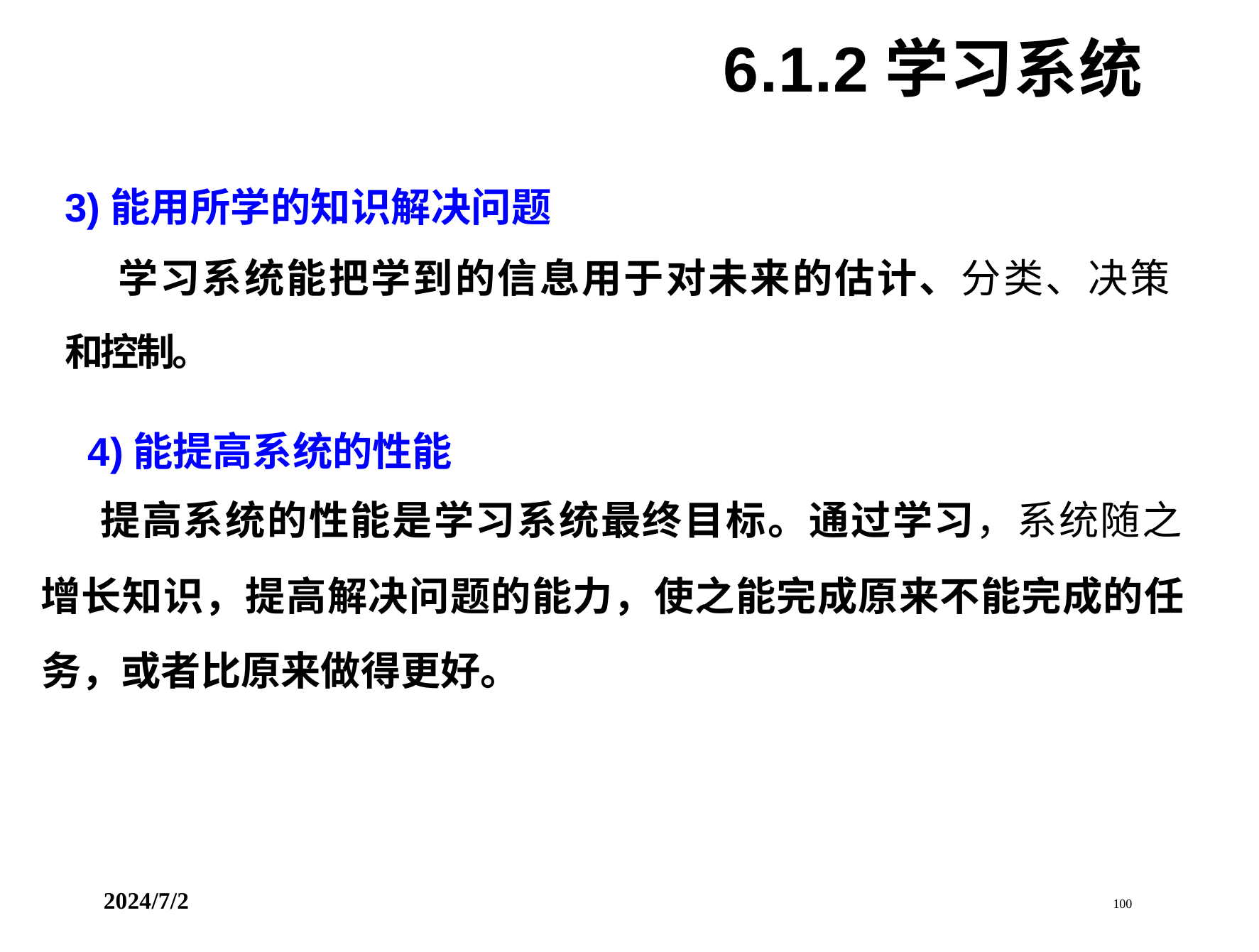

6.1.2学习系统

3)能用所学的知识解决问题
学习系统能把学到的信息用于对未来的估计、分类、决策
和控制。

4)能提高系统的性能
提高系统的性能是学习系统最终目标。通过学习，系统随之
增长知识，提高解决问题的能力，使之能完成原来不能完成的任 务，或者比原来做得更好。

2024/7/2                                                                                                                                                            100